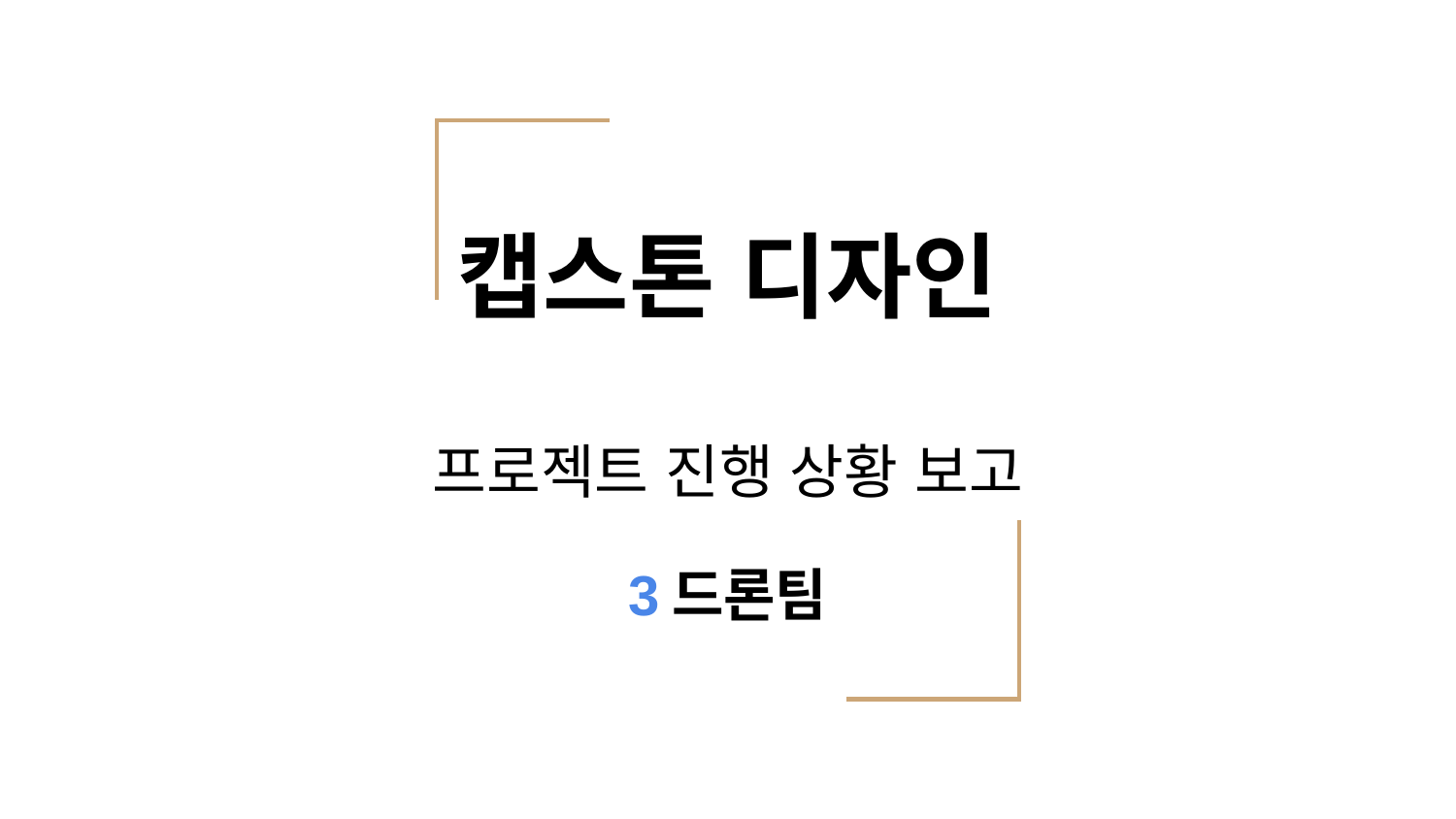

# 캡스톤 디자인

프로젝트 진행 상황 보고
3드론팀